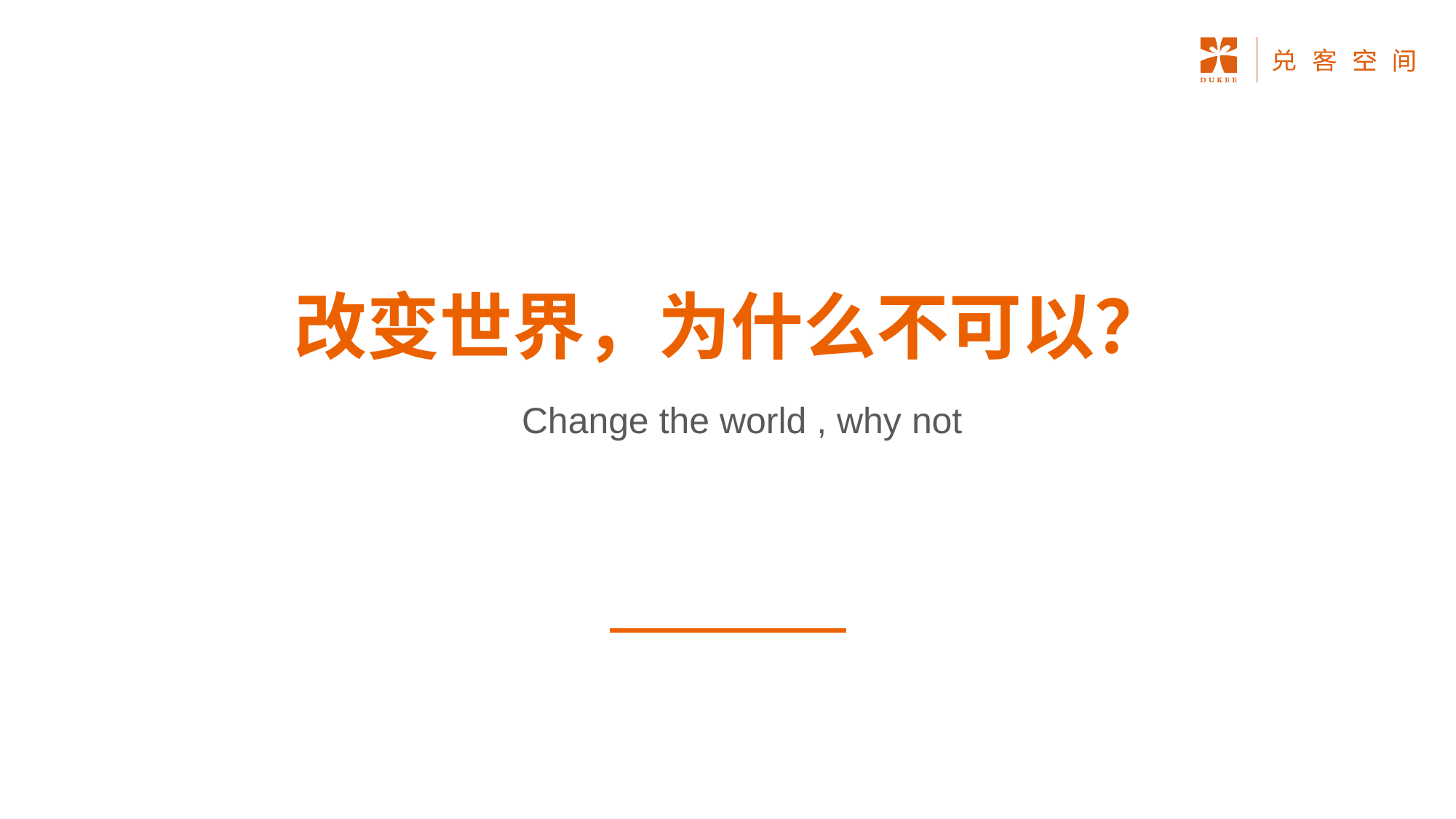

改变世界，为什么不可以？
Change the world , why not